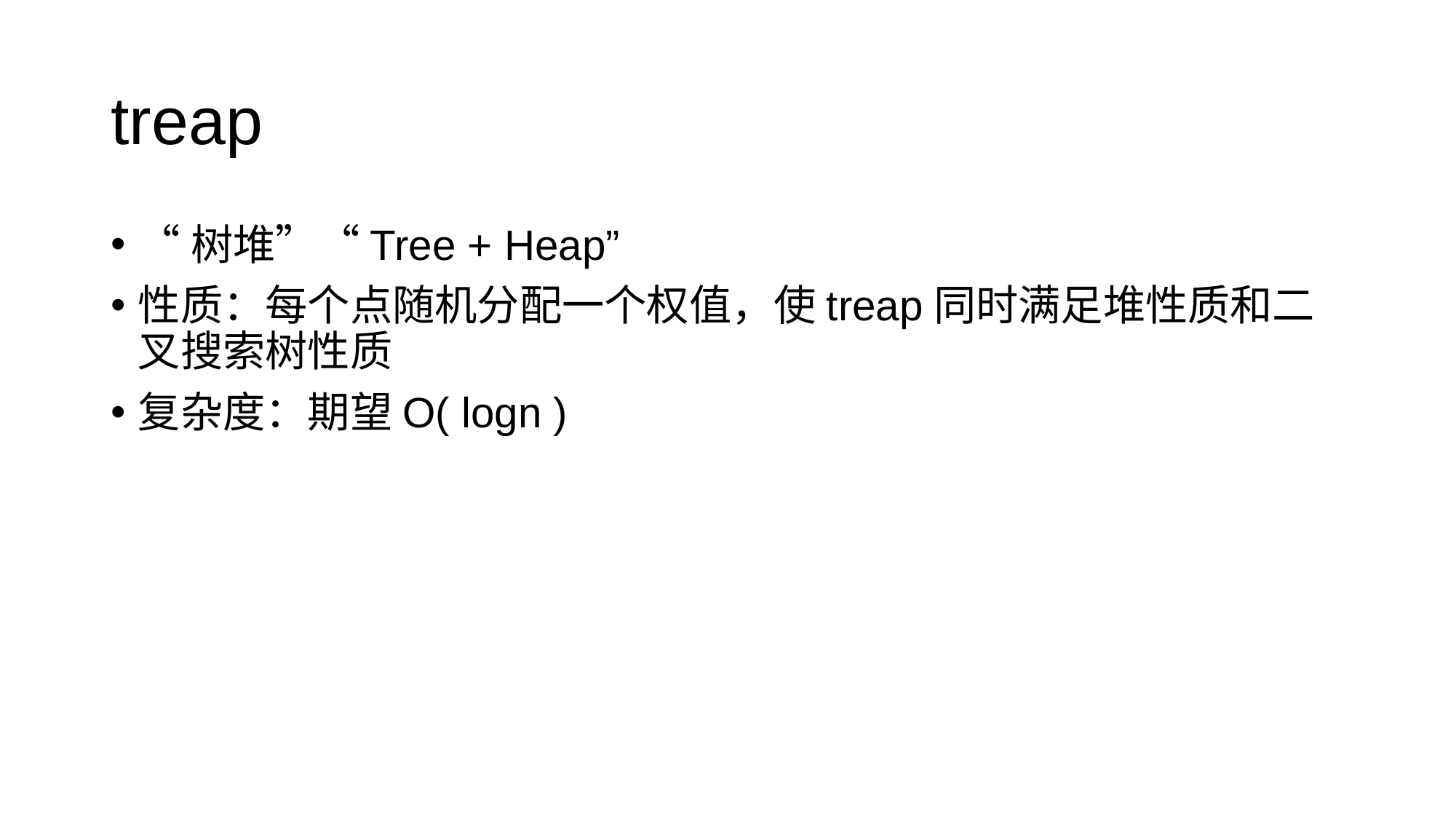

# treap
“树堆”“Tree + Heap”
性质：每个点随机分配一个权值，使treap同时满足堆性质和二叉搜索树性质
复杂度：期望O( logn )